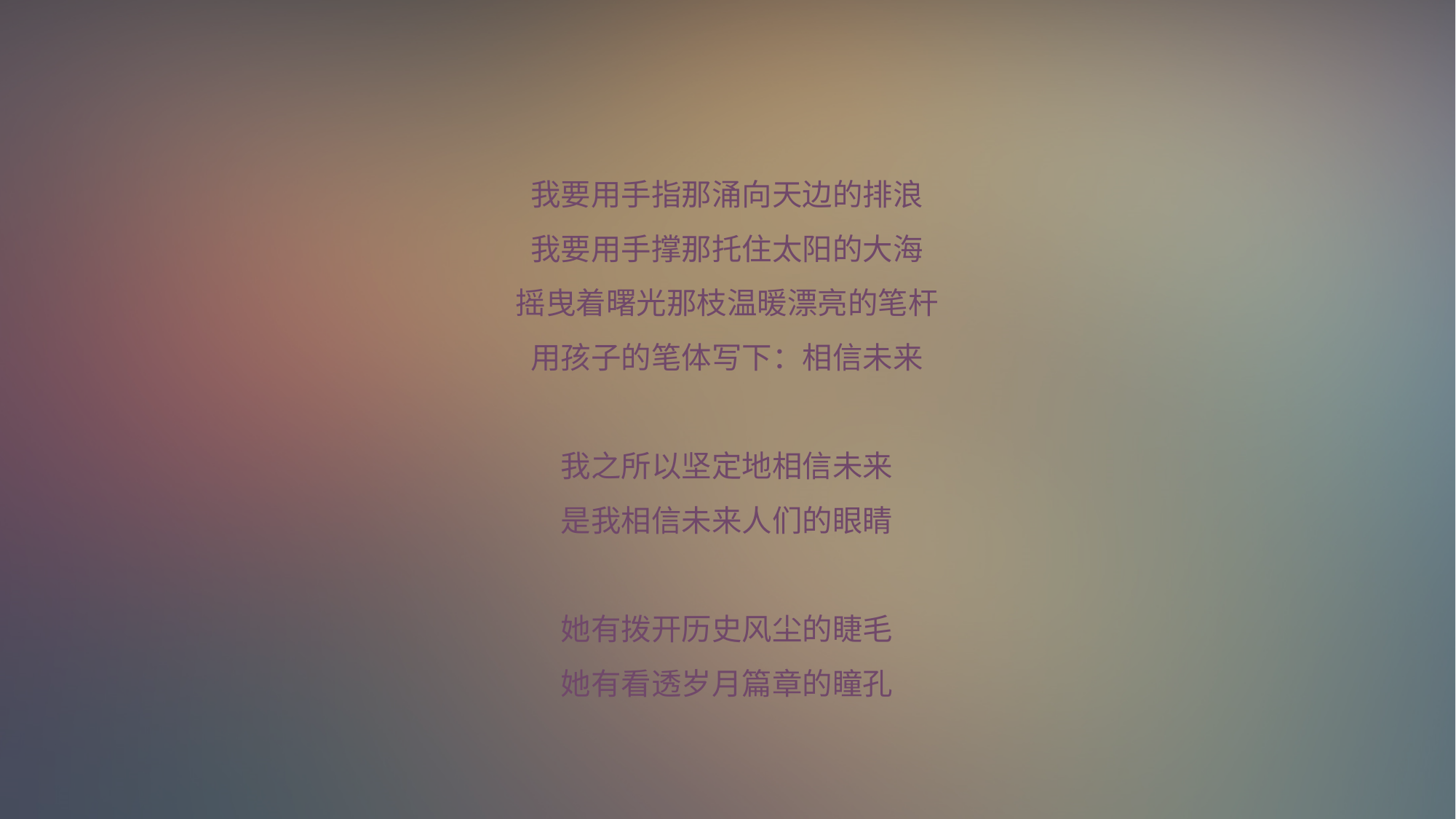

我要用手指那涌向天边的排浪
我要用手撑那托住太阳的大海
摇曳着曙光那枝温暖漂亮的笔杆
用孩子的笔体写下：相信未来

我之所以坚定地相信未来
是我相信未来人们的眼睛

她有拨开历史风尘的睫毛
她有看透岁月篇章的瞳孔